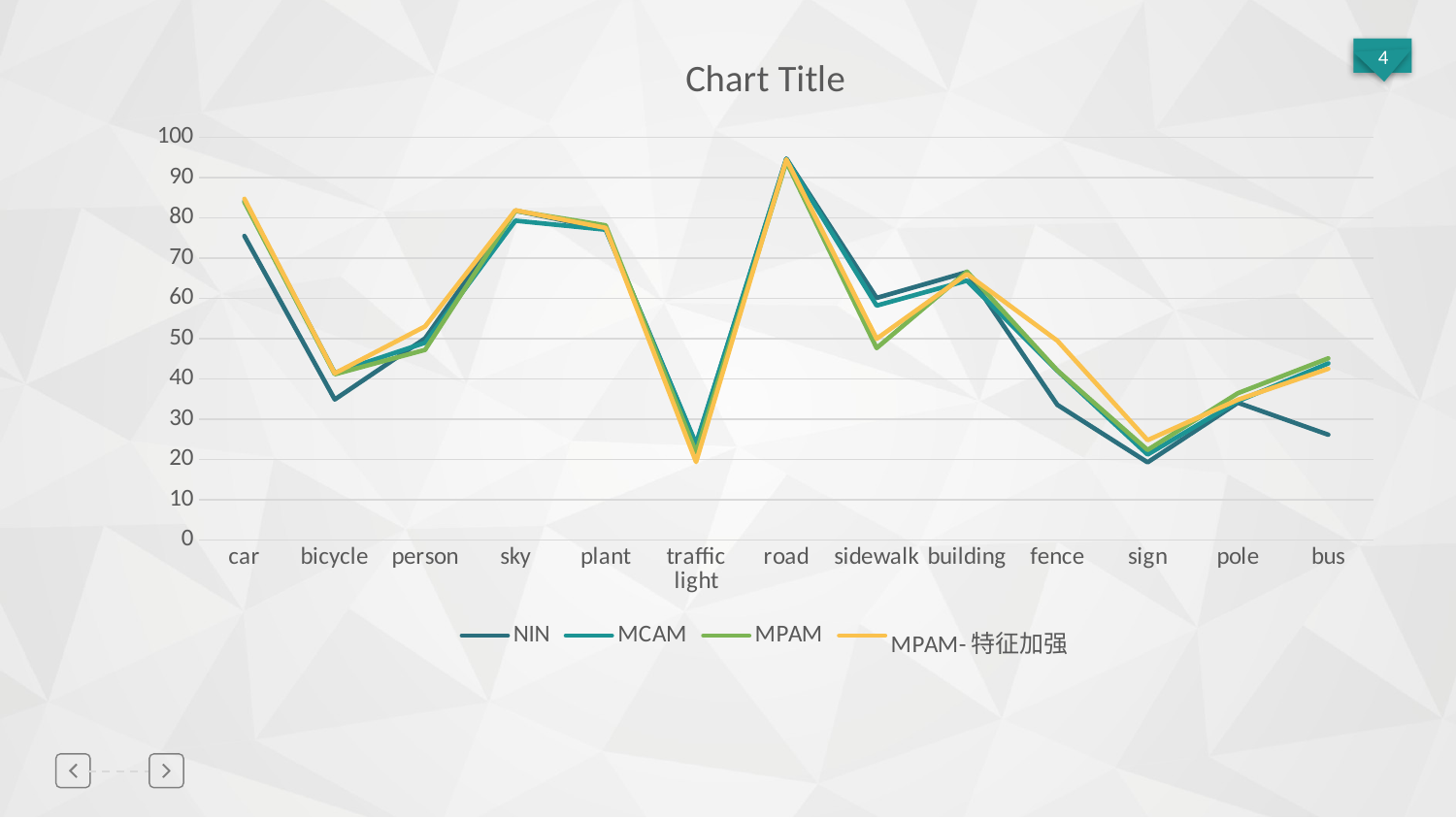

### Chart:

| Category | NIN
 | MCAM
 | MPAM
 | MPAM-特征加强 |
|---|---|---|---|---|
| car | 75.5 | 84.17 | 83.91 | 84.73 |
| bicycle | 34.89 | 41.49 | 41.15 | 41.38 |
| person | 50.07 | 49.01 | 47.22 | 53.04 |
| sky | 81.81 | 79.3 | 81.75 | 81.89 |
| plant | 77.23 | 77.07 | 78.14 | 77.51 |
| traffic light | 23.71 | 23.84 | 21.69 | 19.36 |
| road | 94.73 | 94.67 | 93.89 | 94.53 |
| sidewalk | 60.12 | 58.21 | 47.66 | 49.97 |
| building | 66.54 | 64.42 | 66.65 | 66.05 |
| fence | 33.56 | 42.03 | 42.1 | 49.5 |
| sign | 19.28 | 21.21 | 22.35 | 24.79 |
| pole | 34.07 | 34.46 | 36.45 | 34.83 |
| bus | 26.13 | 43.85 | 45.1 | 42.51 |